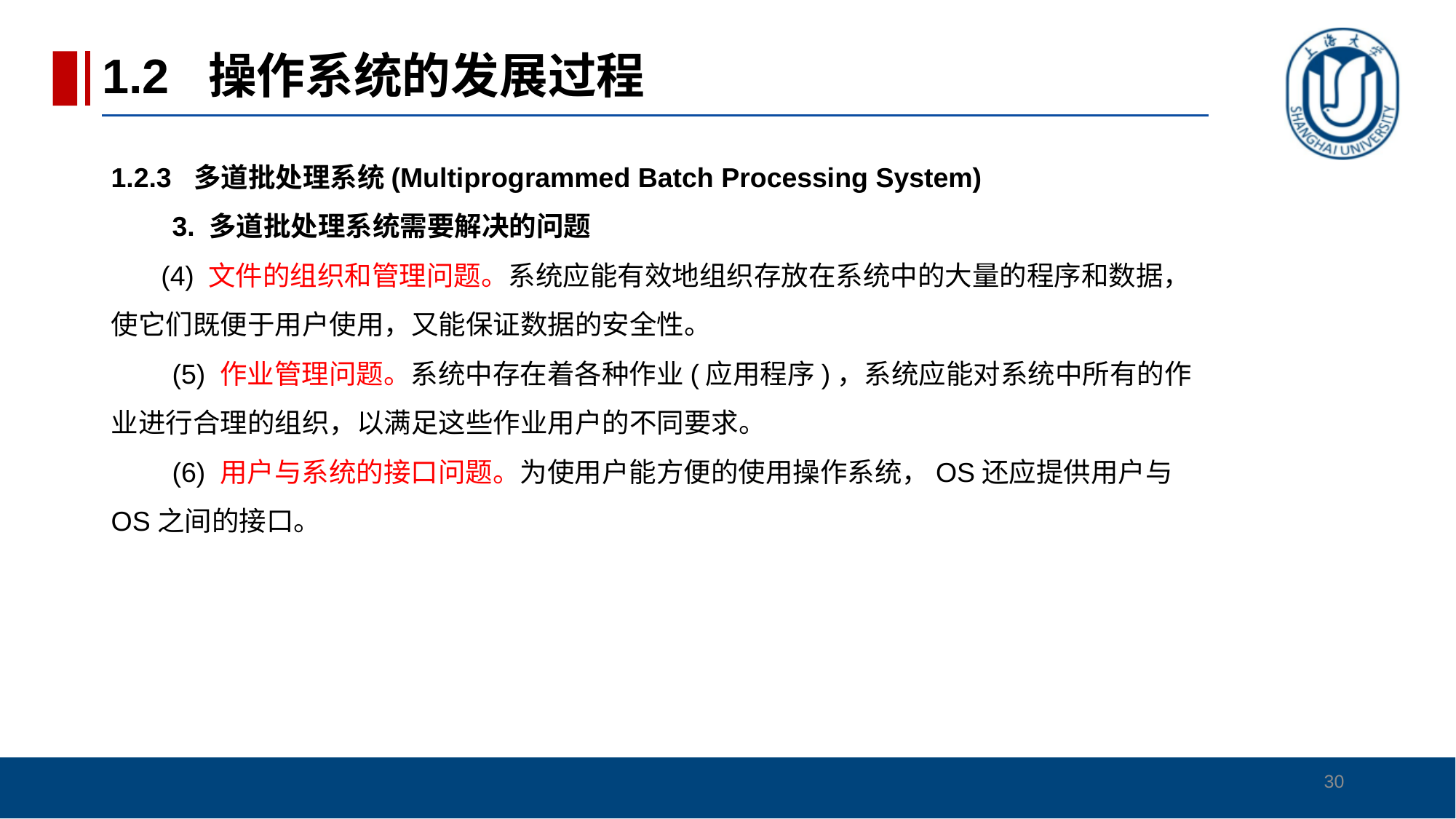

1.2  操作系统的发展过程
# 1.2.3  多道批处理系统(Multiprogrammed Batch Processing System) 　　3. 多道批处理系统需要解决的问题　 (4) 文件的组织和管理问题。系统应能有效地组织存放在系统中的大量的程序和数据，使它们既便于用户使用，又能保证数据的安全性。 　　(5) 作业管理问题。系统中存在着各种作业(应用程序)，系统应能对系统中所有的作业进行合理的组织，以满足这些作业用户的不同要求。 　　(6) 用户与系统的接口问题。为使用户能方便的使用操作系统，OS还应提供用户与OS之间的接口。
30